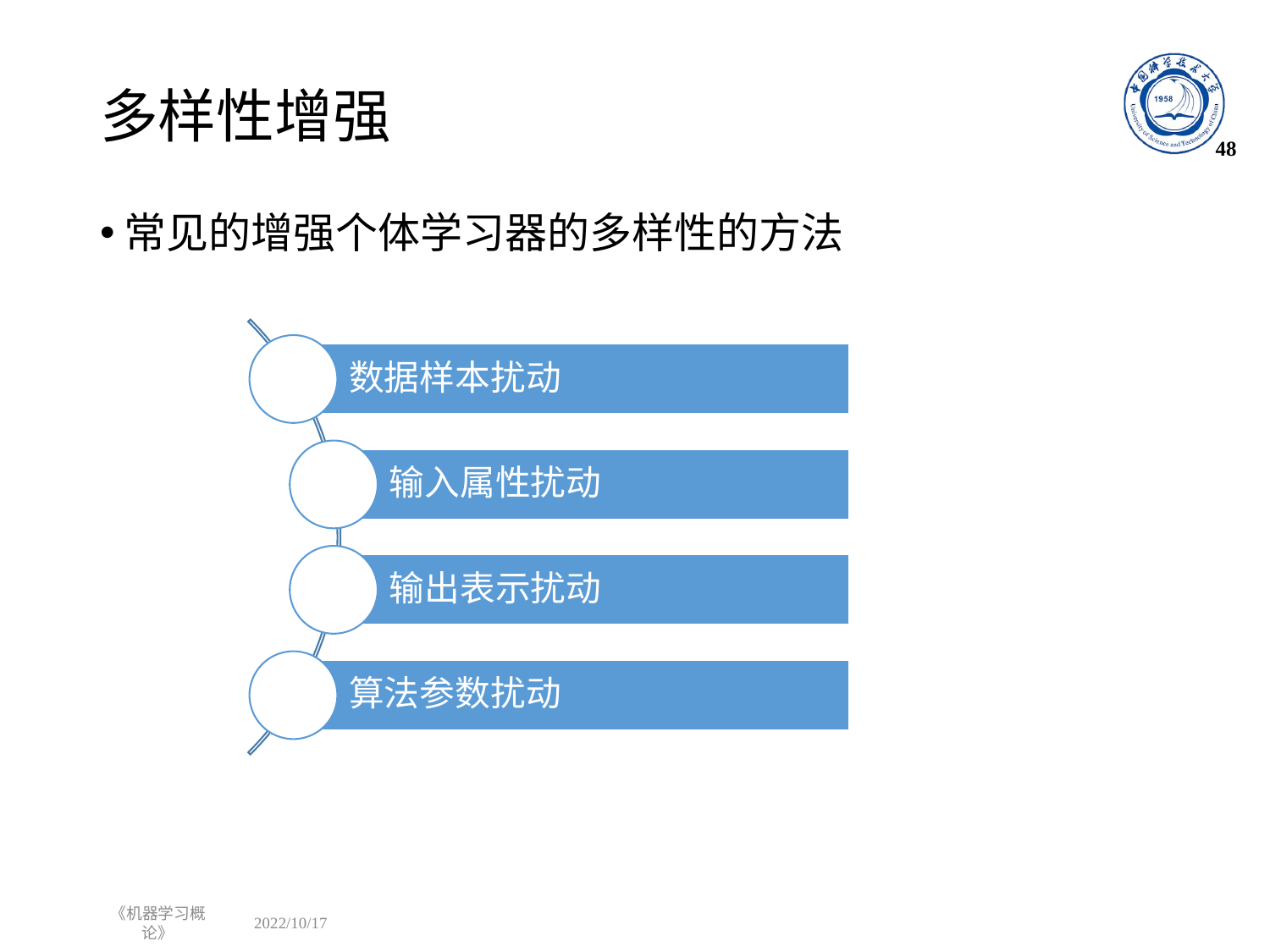

# 多样性增强
48
常见的增强个体学习器的多样性的方法

数据样本扰动
输入属性扰动
输出表示扰动
算法参数扰动
《机器学习概论》
2022/10/17